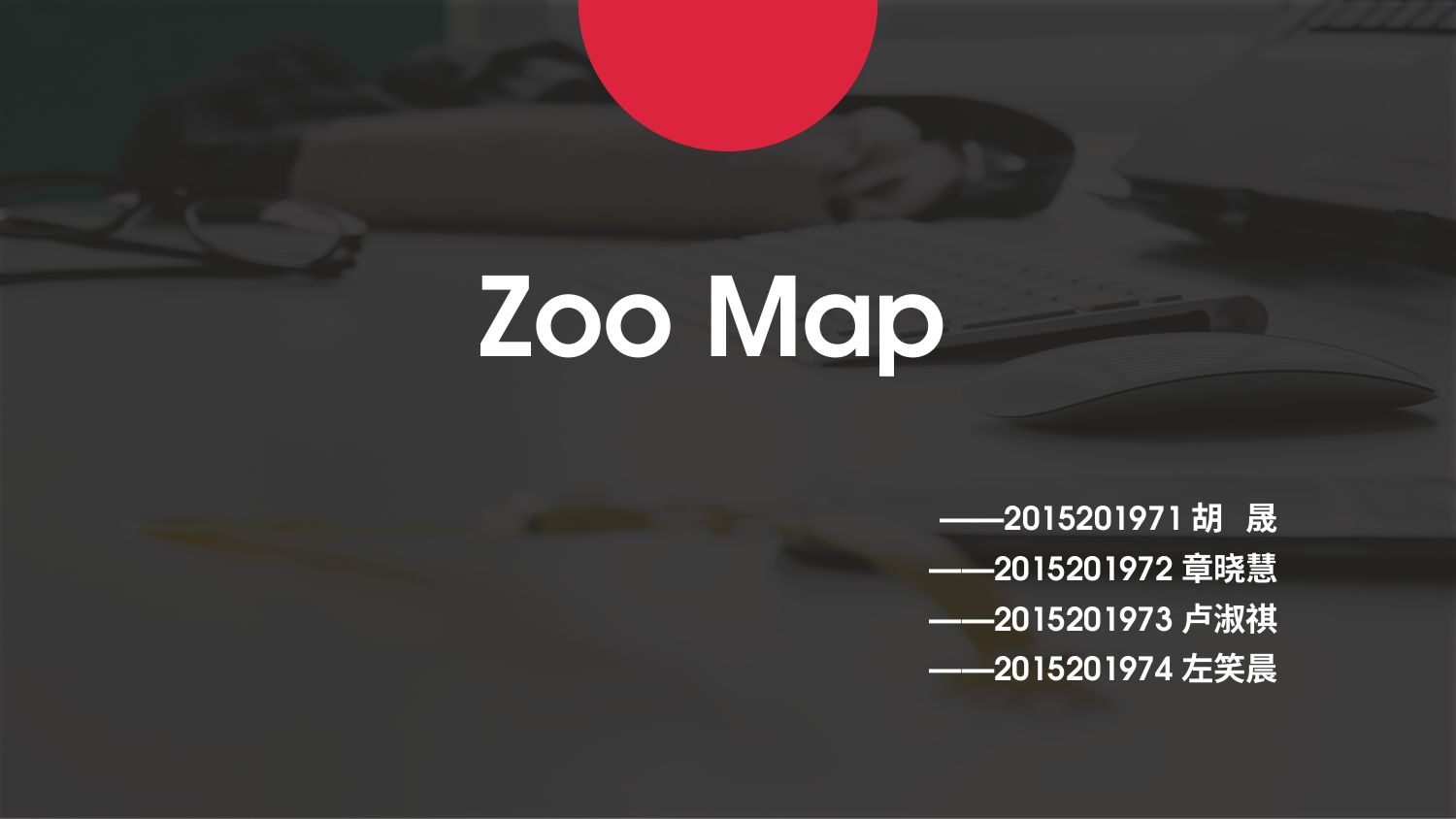

Zoo Map
——2015201971胡   晟
——2015201972章晓慧
——2015201973卢淑祺
——2015201974左笑晨